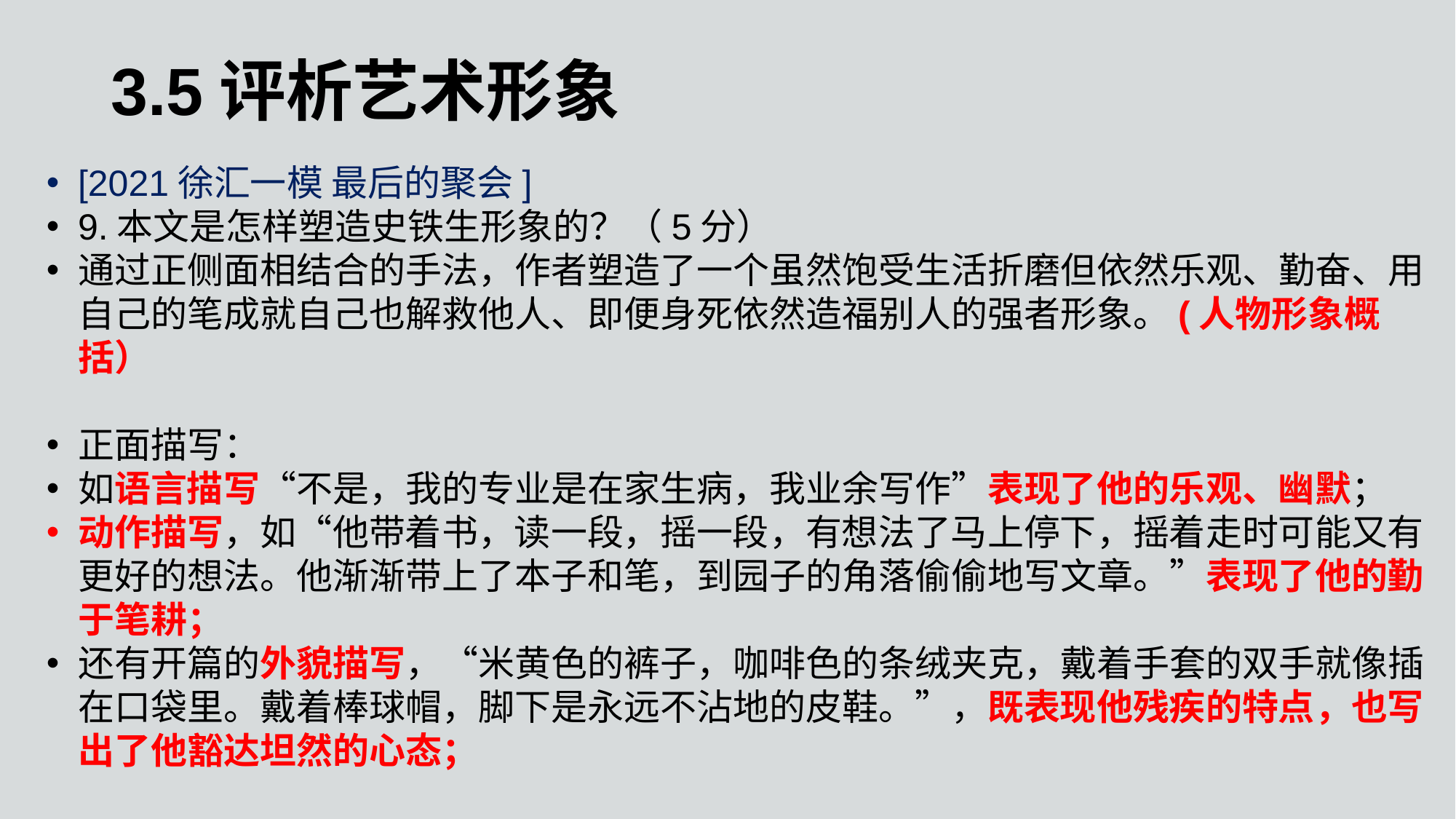

3.5评析艺术形象
[2021徐汇一模 最后的聚会]
9.本文是怎样塑造史铁生形象的？（5分）
通过正侧面相结合的手法，作者塑造了一个虽然饱受生活折磨但依然乐观、勤奋、用自己的笔成就自己也解救他人、即便身死依然造福别人的强者形象。(人物形象概括）

正面描写：
如语言描写“不是，我的专业是在家生病，我业余写作”表现了他的乐观、幽默；
动作描写，如“他带着书，读一段，摇一段，有想法了马上停下，摇着走时可能又有更好的想法。他渐渐带上了本子和笔，到园子的角落偷偷地写文章。”表现了他的勤于笔耕；
还有开篇的外貌描写，“米黄色的裤子，咖啡色的条绒夹克，戴着手套的双手就像插在口袋里。戴着棒球帽，脚下是永远不沾地的皮鞋。”，既表现他残疾的特点，也写出了他豁达坦然的心态；